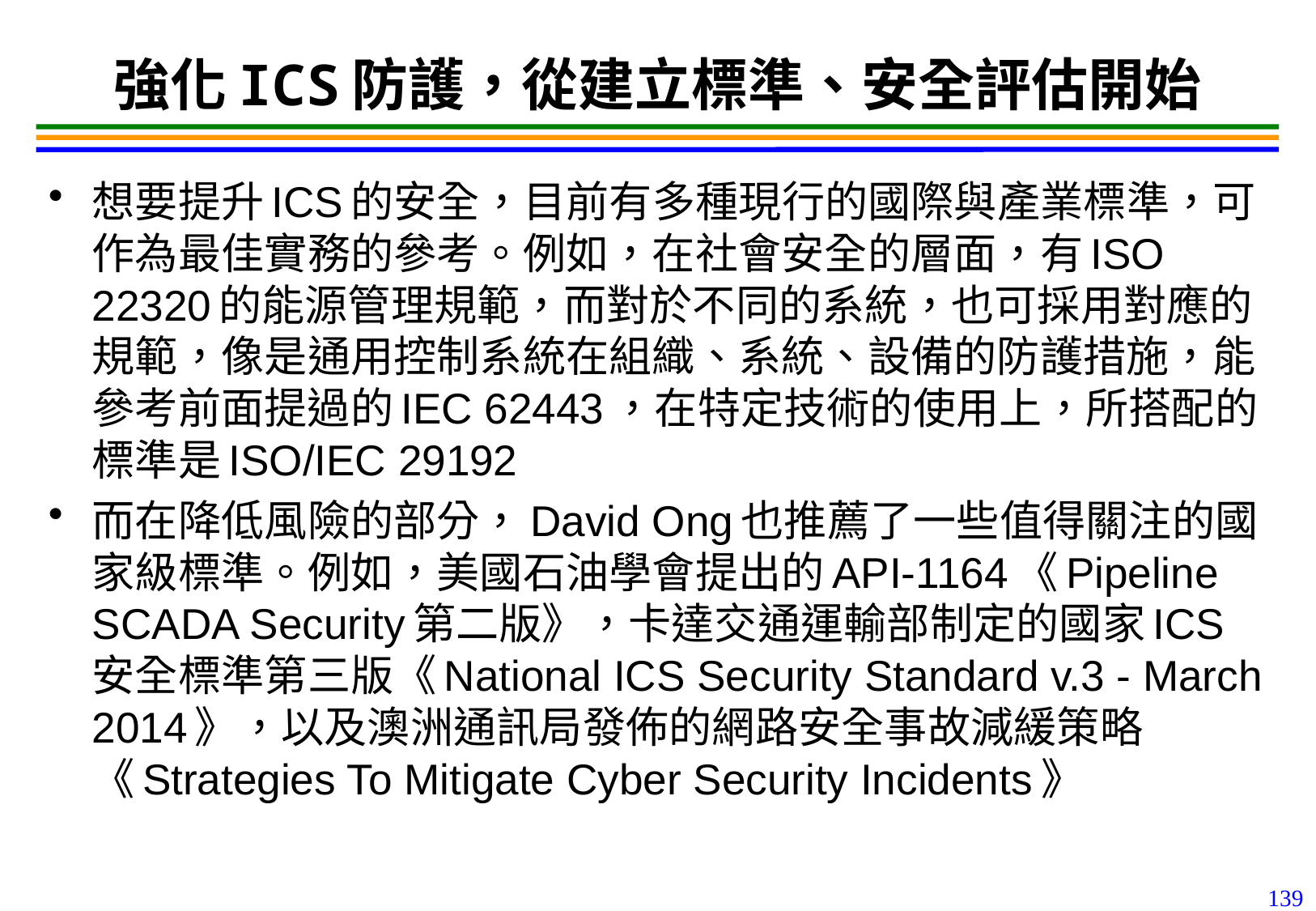

139
# 強化ICS防護，從建立標準、安全評估開始
想要提升ICS的安全，目前有多種現行的國際與產業標準，可作為最佳實務的參考。例如，在社會安全的層面，有ISO 22320的能源管理規範，而對於不同的系統，也可採用對應的規範，像是通用控制系統在組織、系統、設備的防護措施，能參考前面提過的IEC 62443，在特定技術的使用上，所搭配的標準是ISO/IEC 29192
而在降低風險的部分，David Ong也推薦了一些值得關注的國家級標準。例如，美國石油學會提出的API-1164《Pipeline SCADA Security第二版》，卡達交通運輸部制定的國家ICS安全標準第三版《National ICS Security Standard v.3 - March 2014》，以及澳洲通訊局發佈的網路安全事故減緩策略《Strategies To Mitigate Cyber Security Incidents》